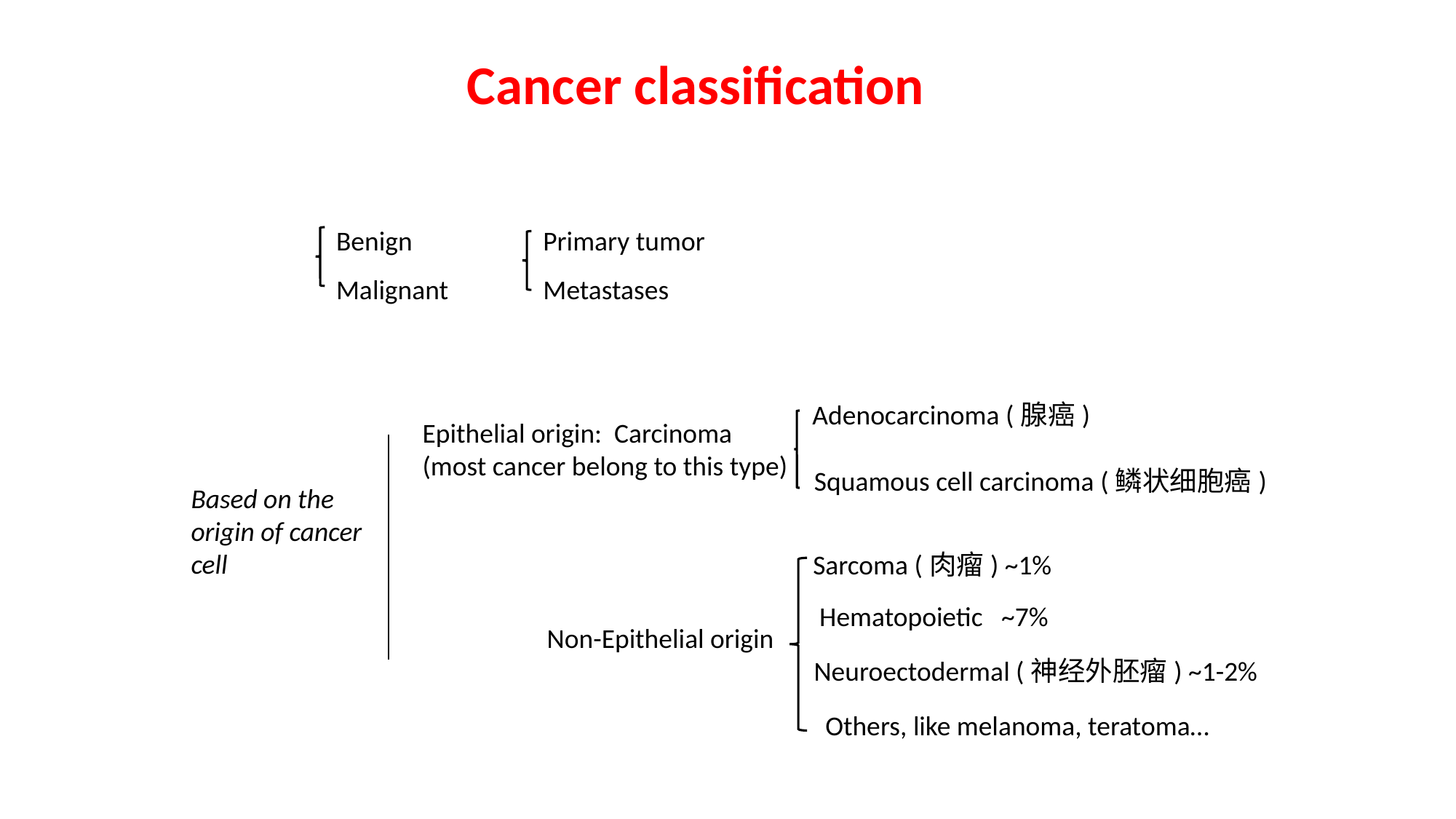

Cancer classification
Benign
Malignant
Primary tumor
Metastases

Adenocarcinoma (腺癌)
Epithelial origin:  Carcinoma
(most cancer belong to this type)

Squamous cell carcinoma (鳞状细胞癌)
Based on the origin of cancer cell
Sarcoma (肉瘤) ~1%

Hematopoietic   ~7%
Non-Epithelial origin
Neuroectodermal (神经外胚瘤) ~1-2%
Others, like melanoma, teratoma…